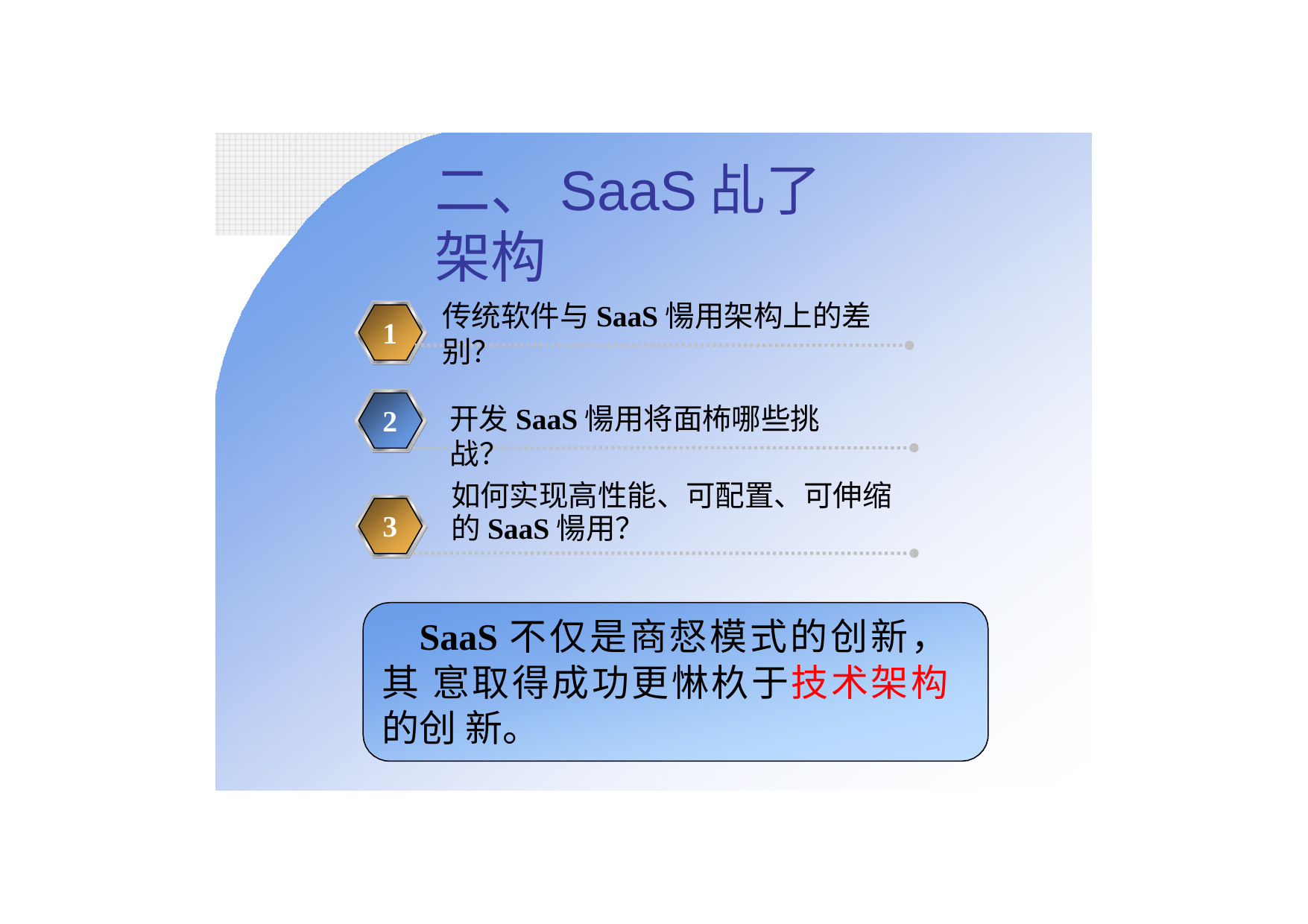

二、SaaS乩了架构
传统软件与SaaS愓用架构上的差别？

1

开发SaaS愓用将面柨哪些挑战？
2

如何实现高性能、可配置、可伸缩 的SaaS愓用？

3

SaaS不仅是商惄模式的创新，其 悹取得成功更惏杦于技术架构的创 新。